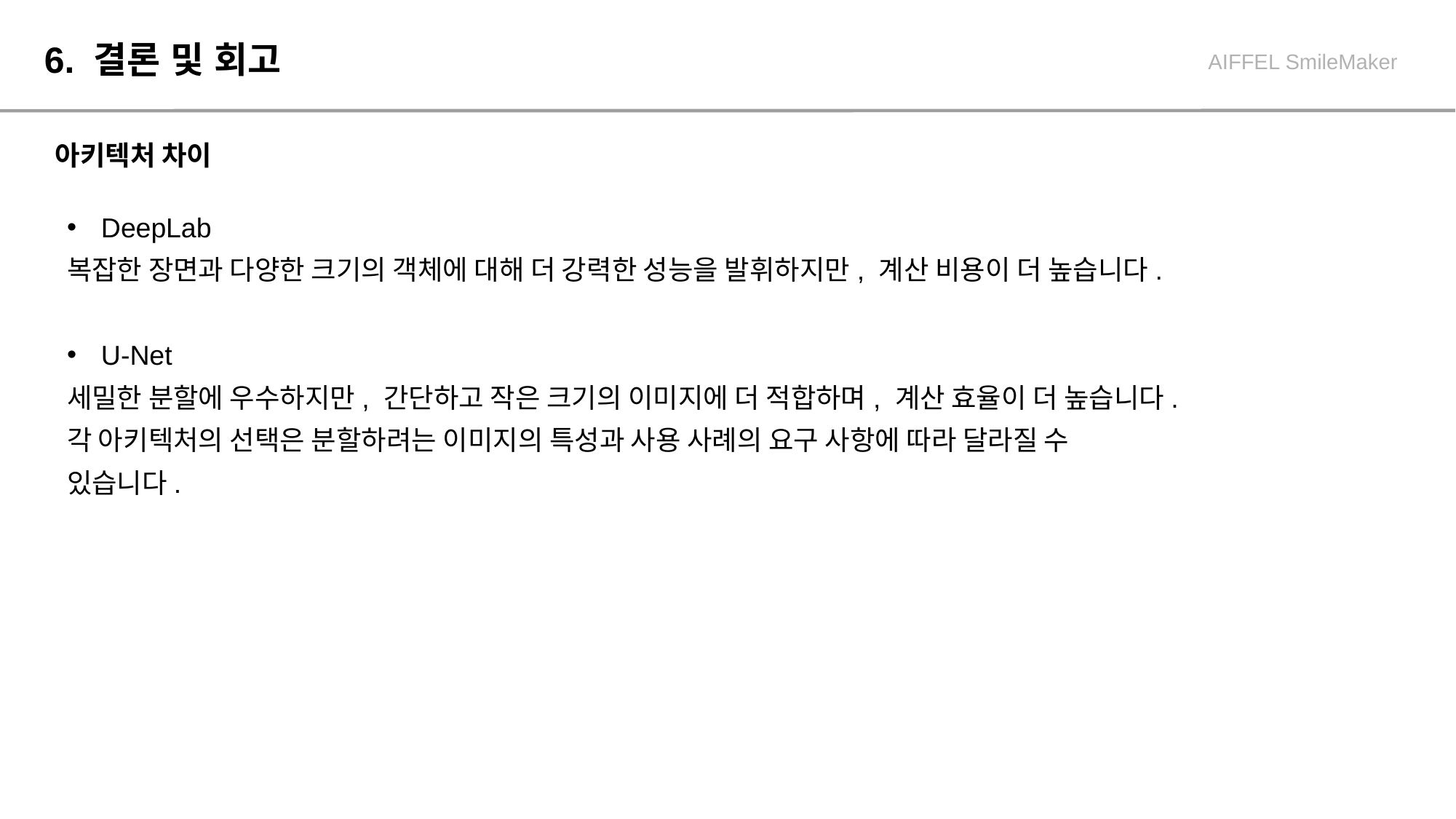

# 6. 결론 및 회고
AIFFEL SmileMaker
아키텍처 차이
DeepLab
복잡한 장면과 다양한 크기의 객체에 대해 더 강력한 성능을 발휘하지만, 계산 비용이 더 높습니다.

U-Net
세밀한 분할에 우수하지만, 간단하고 작은 크기의 이미지에 더 적합하며, 계산 효율이 더 높습니다.
각 아키텍처의 선택은 분할하려는 이미지의 특성과 사용 사례의 요구 사항에 따라 달라질 수 있습니다.
27